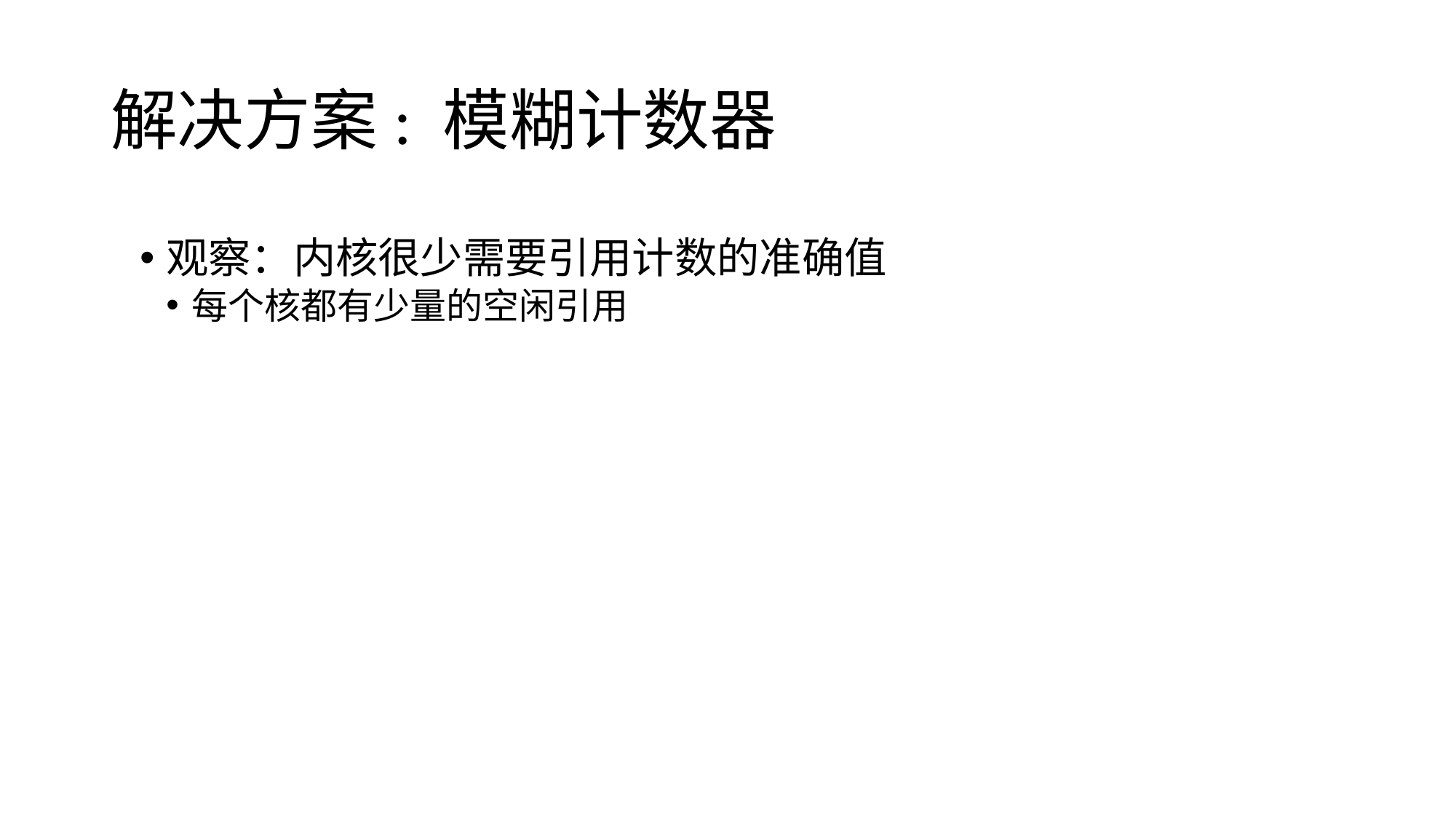

解决方案: 模糊计数器
观察：内核很少需要引用计数的准确值
每个核都有少量的空闲引用